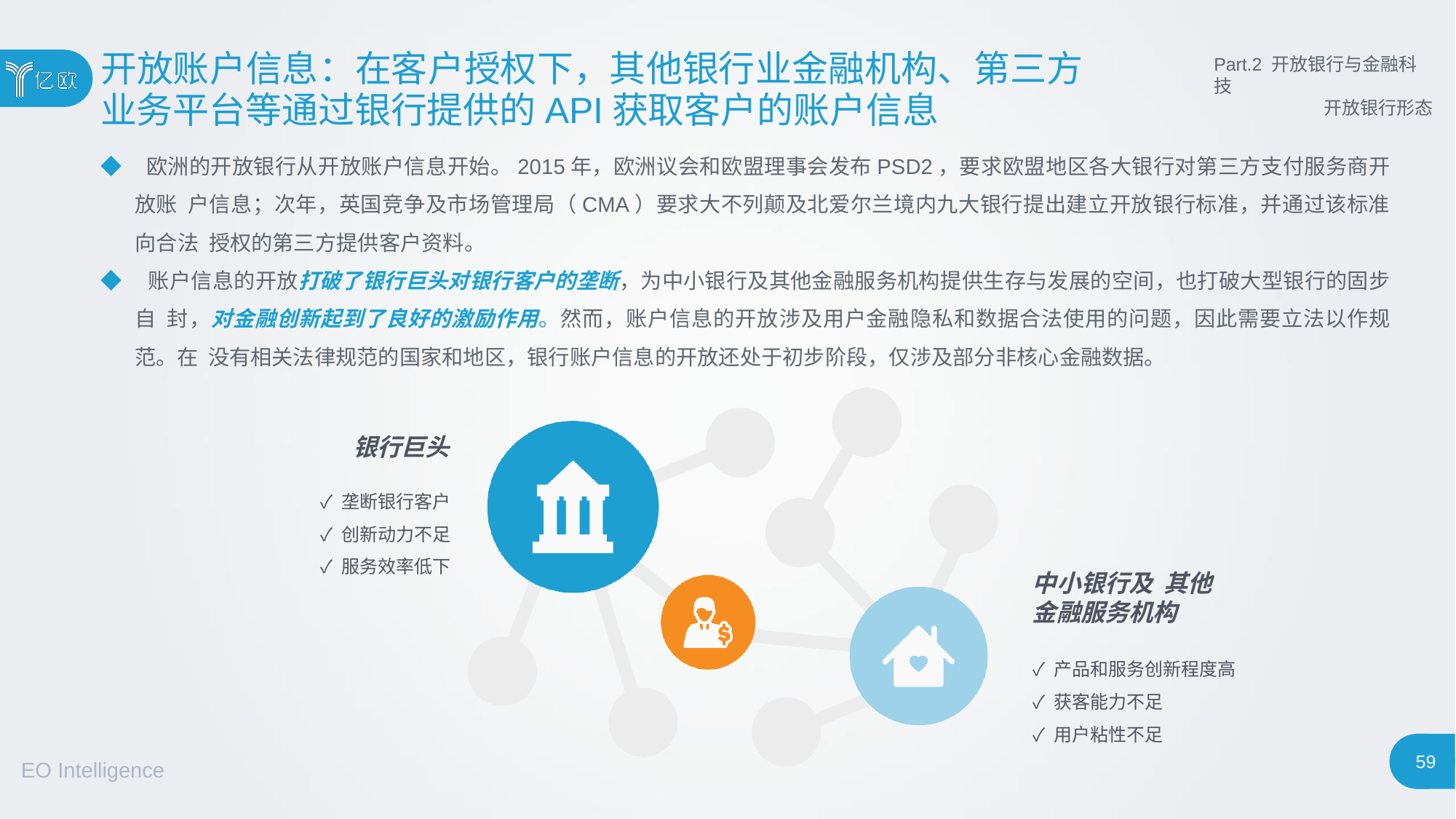

# 开放账户信息：在客户授权下，其他银行业金融机构、第三方
业务平台等通过银行提供的API获取客户的账户信息
Part.2 开放银行与金融科技
开放银行形态

◆ 欧洲的开放银行从开放账户信息开始。2015年，欧洲议会和欧盟理事会发布PSD2，要求欧盟地区各大银行对第三方支付服务商开放账  户信息；次年，英国竞争及市场管理局（CMA）要求大不列颠及北爱尔兰境内九大银行提出建立开放银行标准，并通过该标准向合法  授权的第三方提供客户资料。
◆ 账户信息的开放打破了银行巨头对银行客户的垄断，为中小银行及其他金融服务机构提供生存与发展的空间，也打破大型银行的固步自  封，对金融创新起到了良好的激励作用。然而，账户信息的开放涉及用户金融隐私和数据合法使用的问题，因此需要立法以作规范。在  没有相关法律规范的国家和地区，银行账户信息的开放还处于初步阶段，仅涉及部分非核心金融数据。

银行巨头

✓ 垄断银行客户
✓ 创新动力不足
✓ 服务效率低下
中小银行及  其他金融服务机构
✓ 产品和服务创新程度高
✓ 获客能力不足
✓ 用户粘性不足
59
EO Intelligence